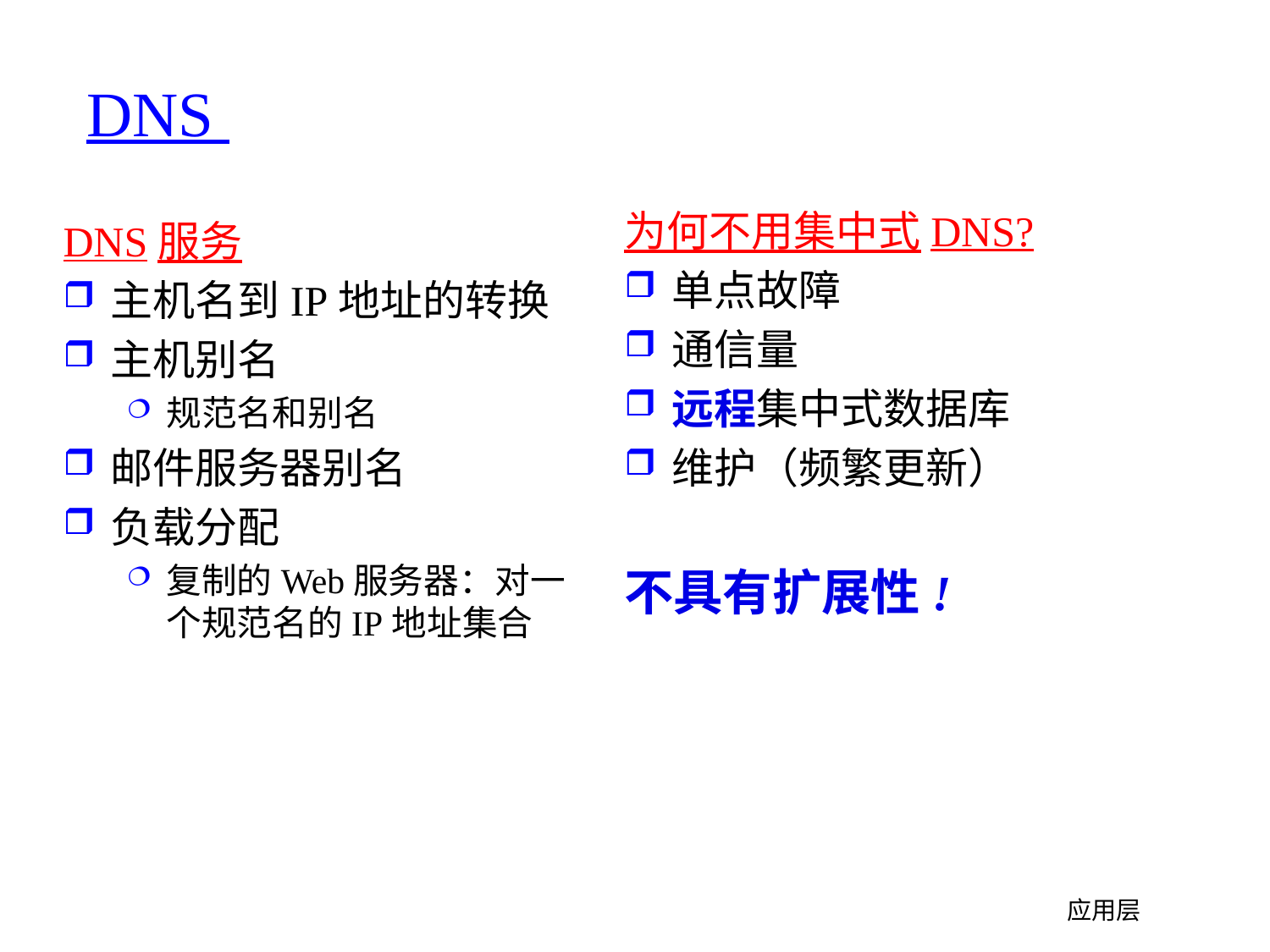

# DNS
为何不用集中式DNS?
单点故障
通信量
远程集中式数据库
维护（频繁更新）

不具有扩展性!
DNS服务
主机名到IP地址的转换
主机别名
规范名和别名
邮件服务器别名
负载分配
复制的Web服务器：对一个规范名的IP地址集合
应用层
66